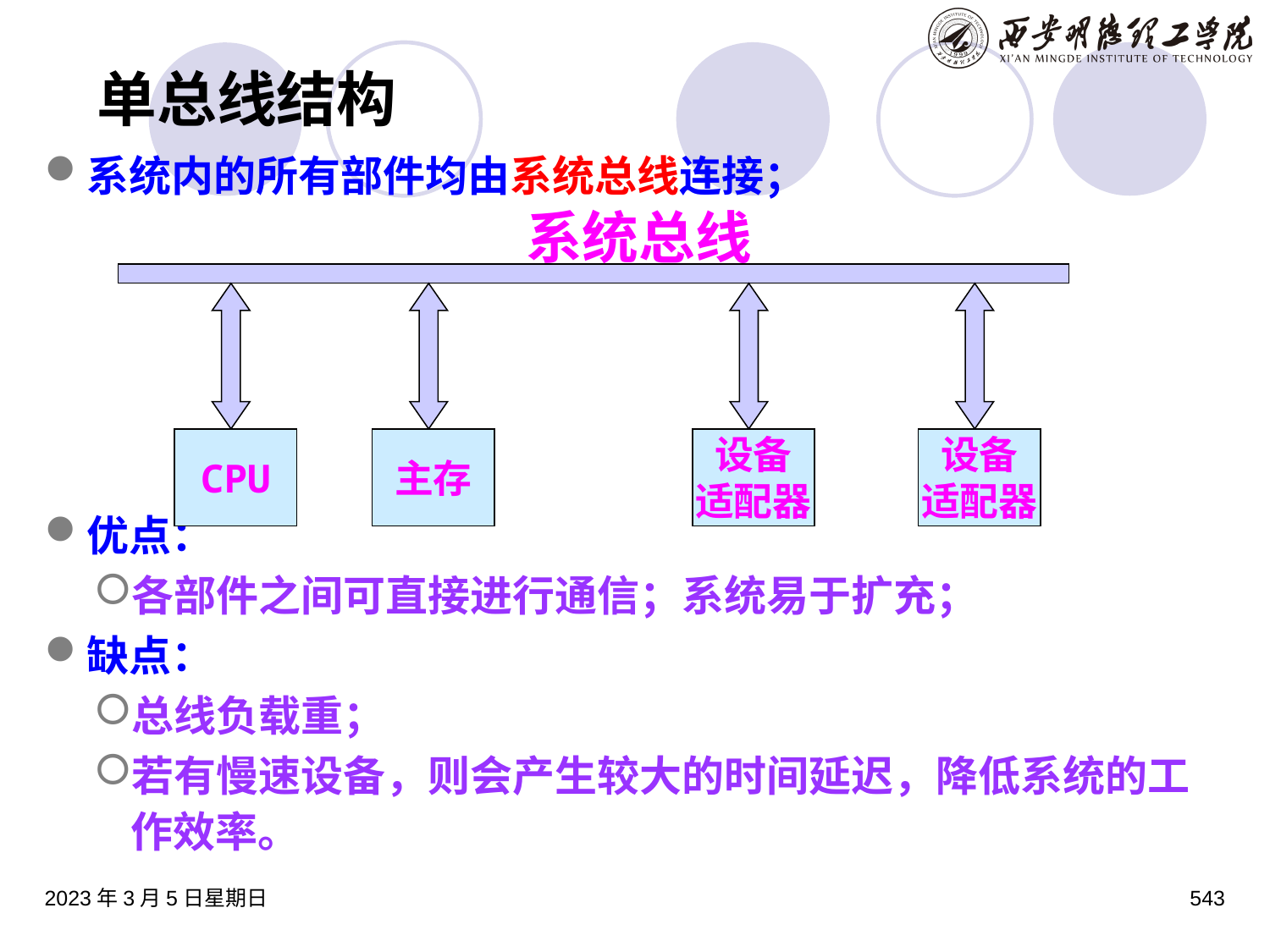

# 单总线结构
系统内的所有部件均由系统总线连接；

优点：
各部件之间可直接进行通信；系统易于扩充；
缺点：
总线负载重；
若有慢速设备，则会产生较大的时间延迟，降低系统的工作效率。
系统总线

CPU
主存
设备
适配器
设备
适配器
2023年3月5日星期日
543